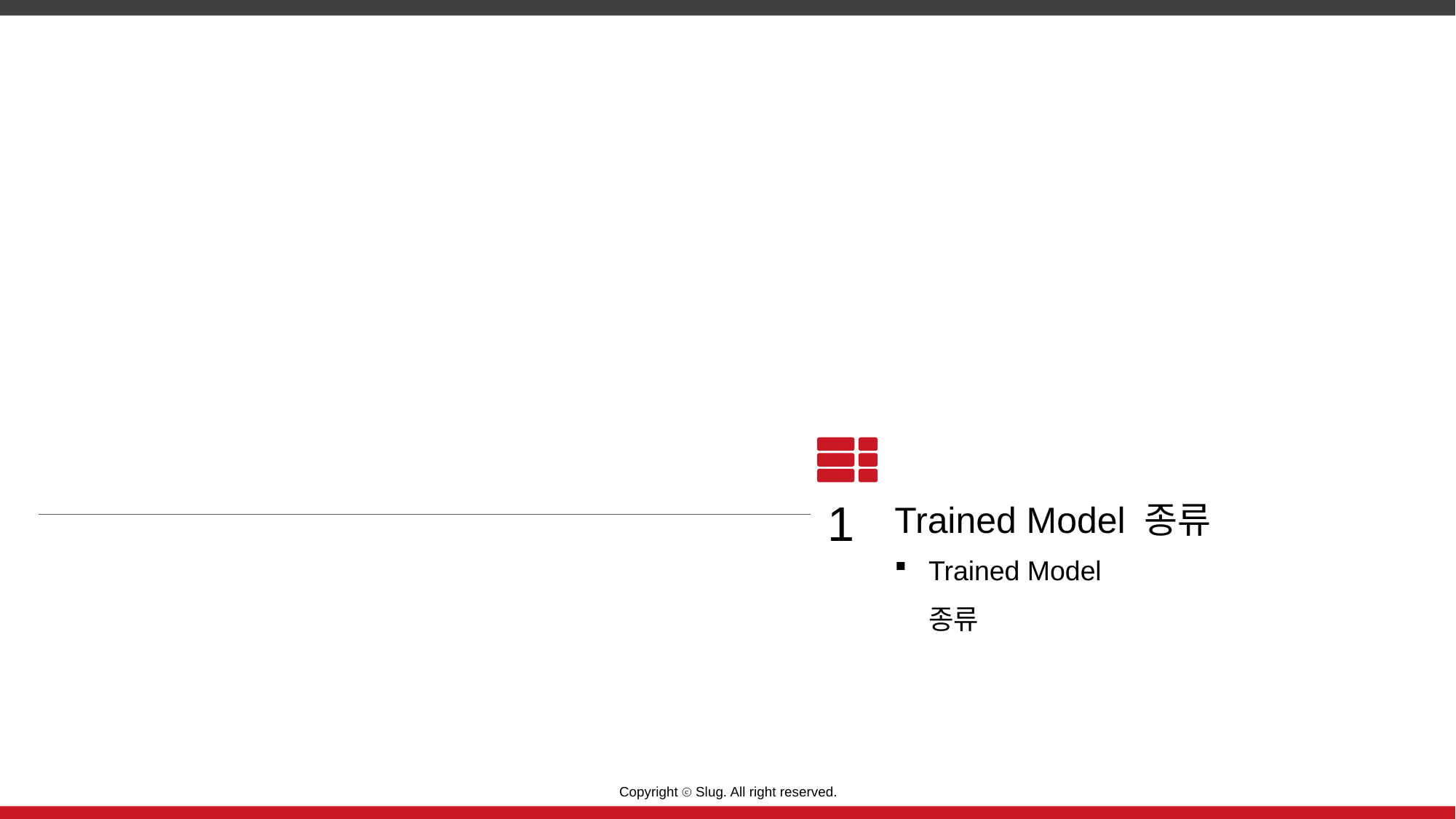

1
Trained Model 종류
Trained Model 종류